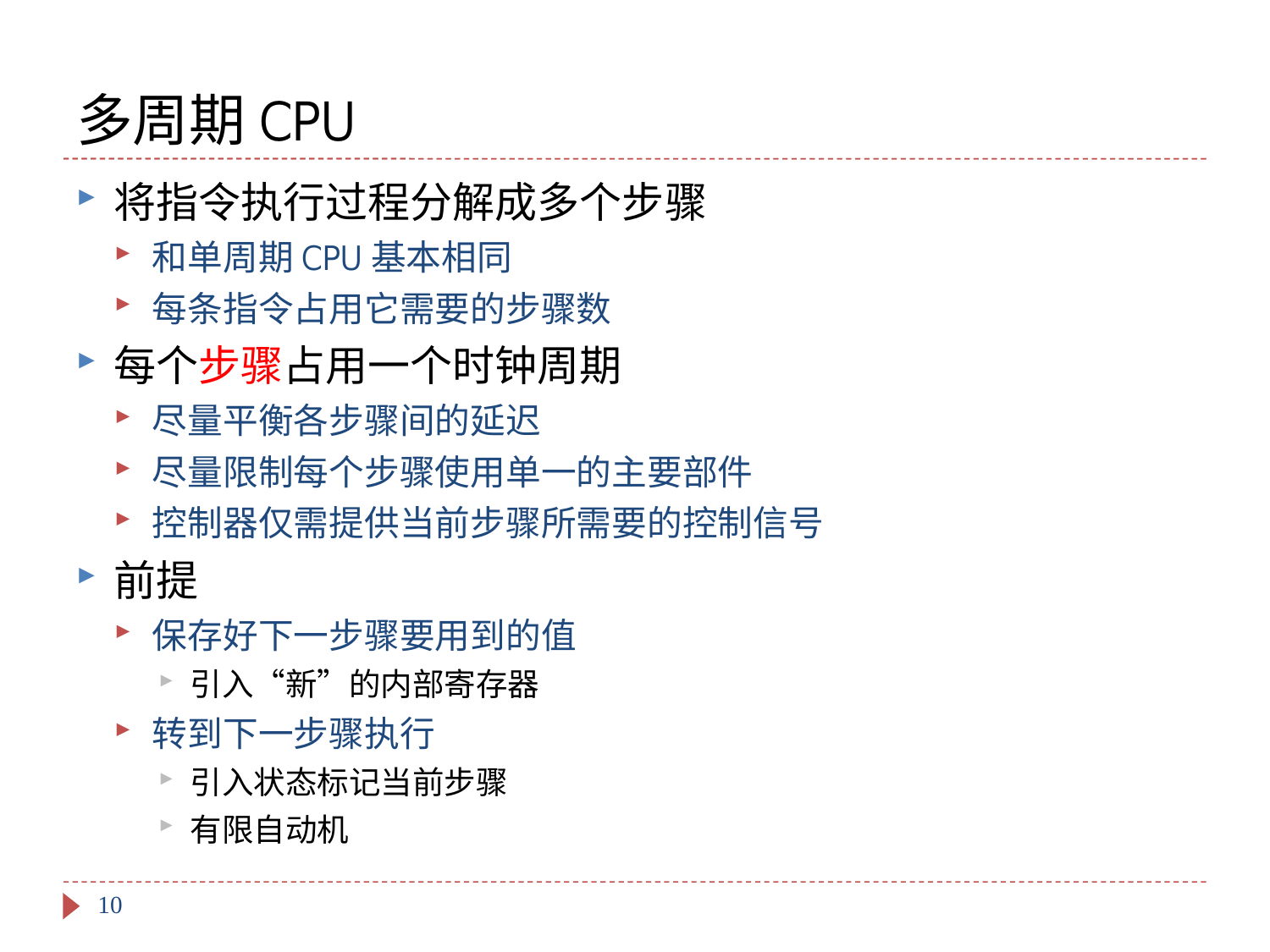

# 多周期CPU
将指令执行过程分解成多个步骤
和单周期CPU基本相同
每条指令占用它需要的步骤数
每个步骤占用一个时钟周期
尽量平衡各步骤间的延迟
尽量限制每个步骤使用单一的主要部件
控制器仅需提供当前步骤所需要的控制信号
前提
保存好下一步骤要用到的值
引入“新”的内部寄存器
转到下一步骤执行
引入状态标记当前步骤
有限自动机

10